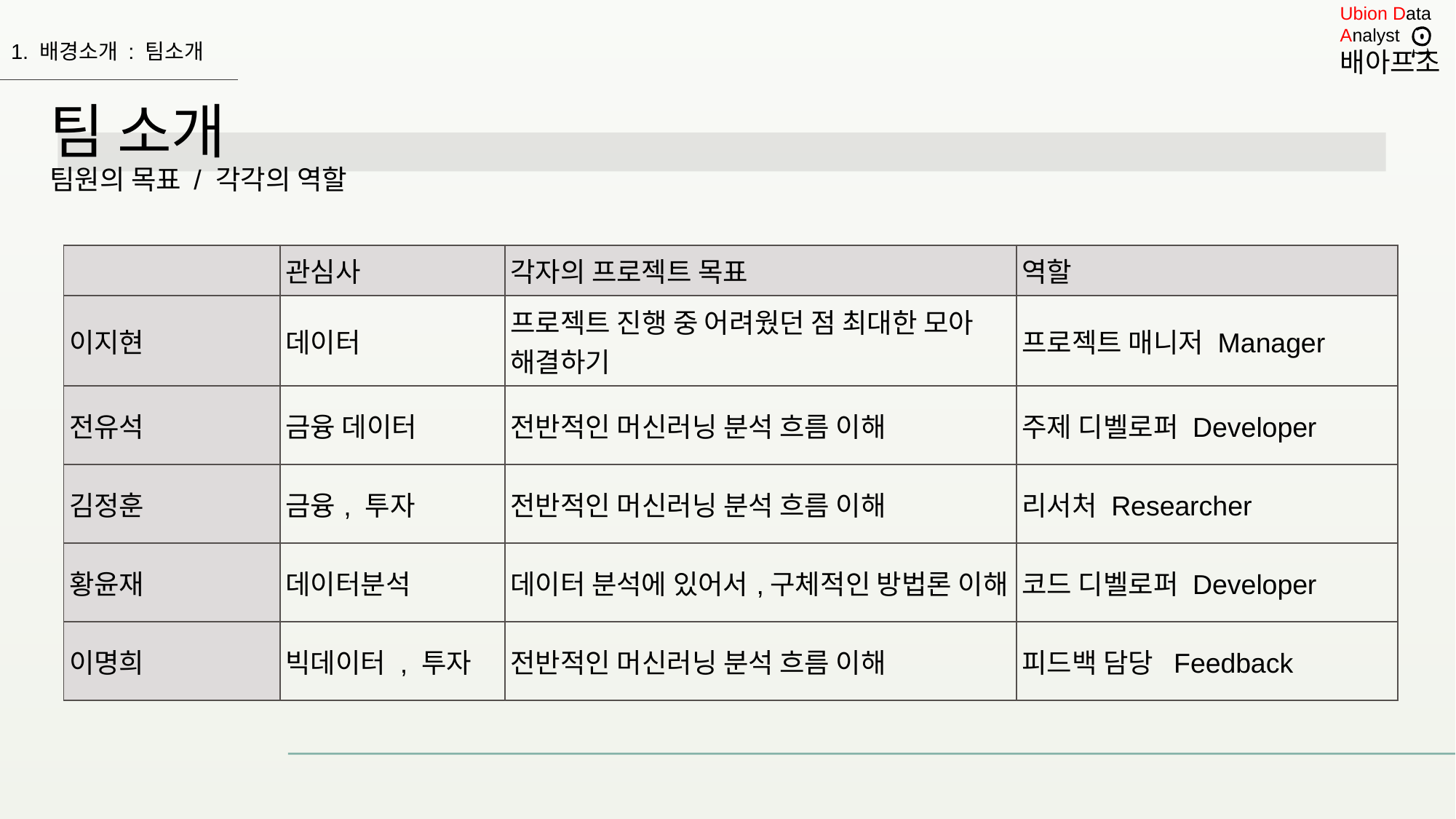

1. 배경소개 : 팀소개
# 팀 소개 팀원의 목표 / 각각의 역할

|  | 관심사 | 각자의 프로젝트 목표 | 역할 |
| --- | --- | --- | --- |
| 이지현 | 데이터 | 프로젝트 진행 중 어려웠던 점 최대한 모아 해결하기 | 프로젝트 매니저 Manager |
| 전유석 | 금융 데이터 | 전반적인 머신러닝 분석 흐름 이해 | 주제 디벨로퍼 Developer |
| 김정훈 | 금융, 투자 | 전반적인 머신러닝 분석 흐름 이해 | 리서처 Researcher |
| 황윤재 | 데이터분석 | 데이터 분석에 있어서,구체적인 방법론 이해 | 코드 디벨로퍼 Developer |
| 이명희 | 빅데이터 , 투자 | 전반적인 머신러닝 분석 흐름 이해 | 피드백 담당  Feedback |

4